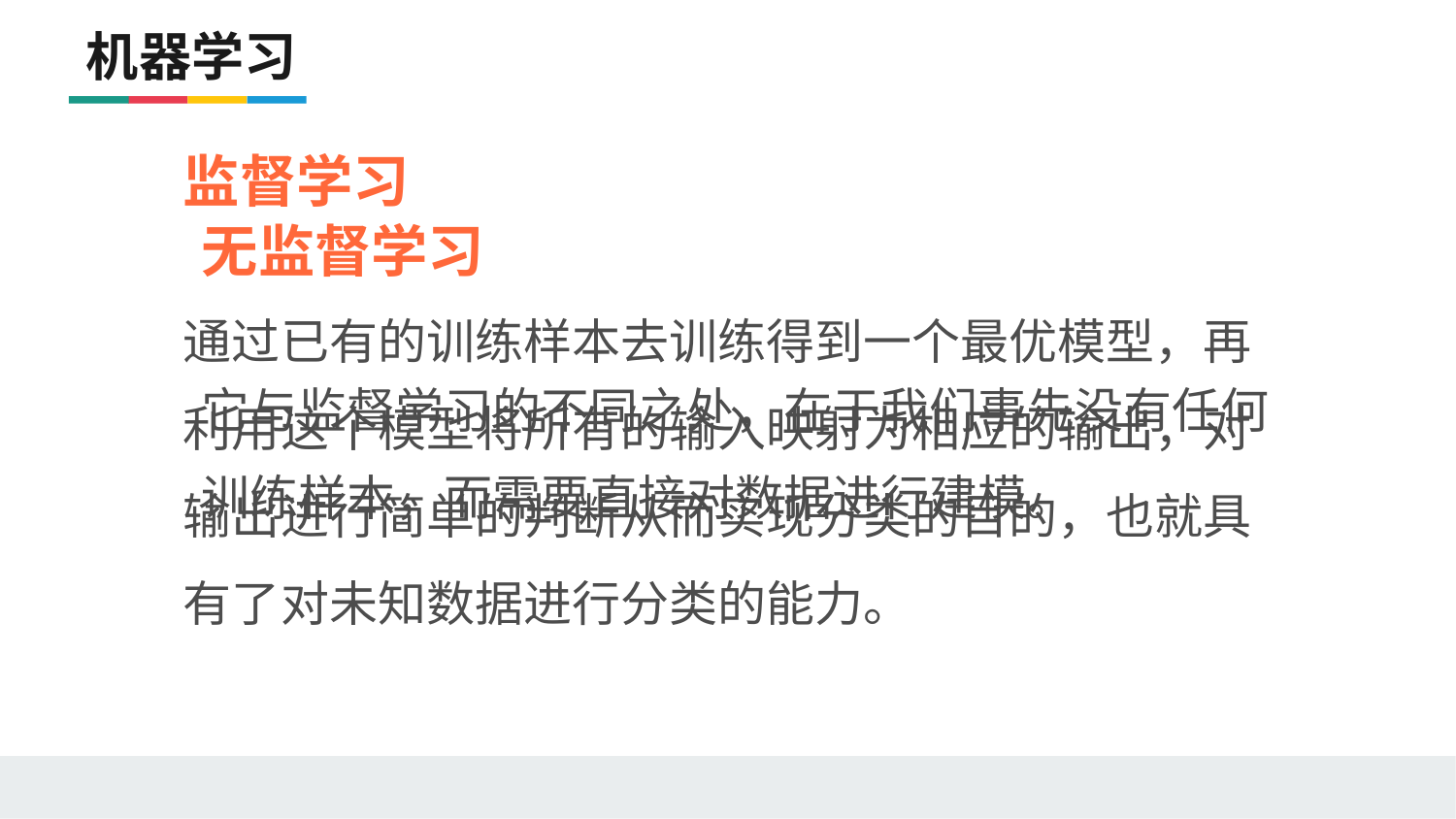

机器学习
监督学习

通过已有的训练样本去训练得到一个最优模型，再利用这个模型将所有的输入映射为相应的输出，对输出进行简单的判断从而实现分类的目的，也就具有了对未知数据进行分类的能力。
无监督学习

它与监督学习的不同之处，在于我们事先没有任何训练样本，而需要直接对数据进行建模。